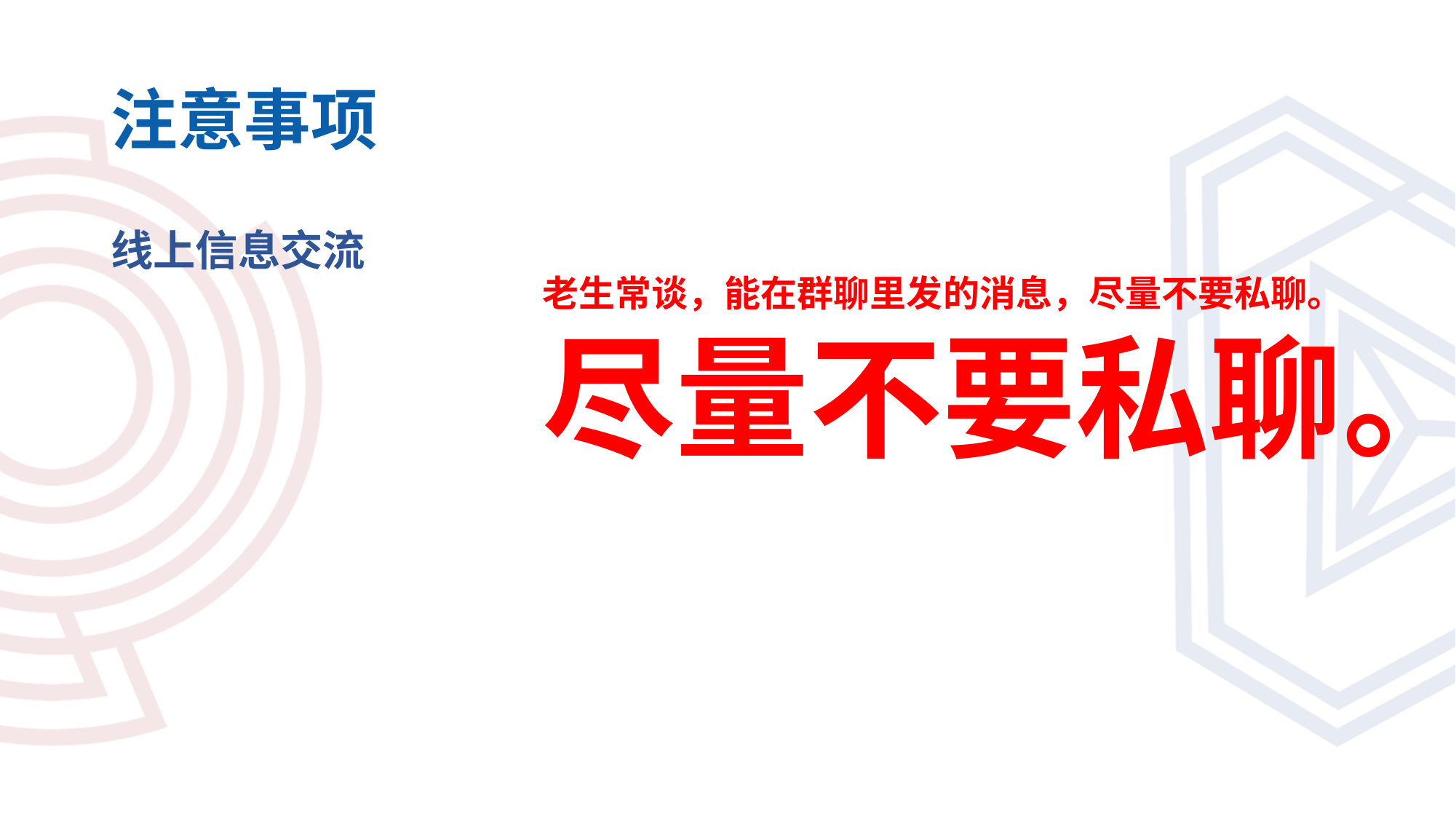

# 注意事项
线上信息交流

老生常谈，能在群聊里发的消息，尽量不要私聊。尽量不要私聊。